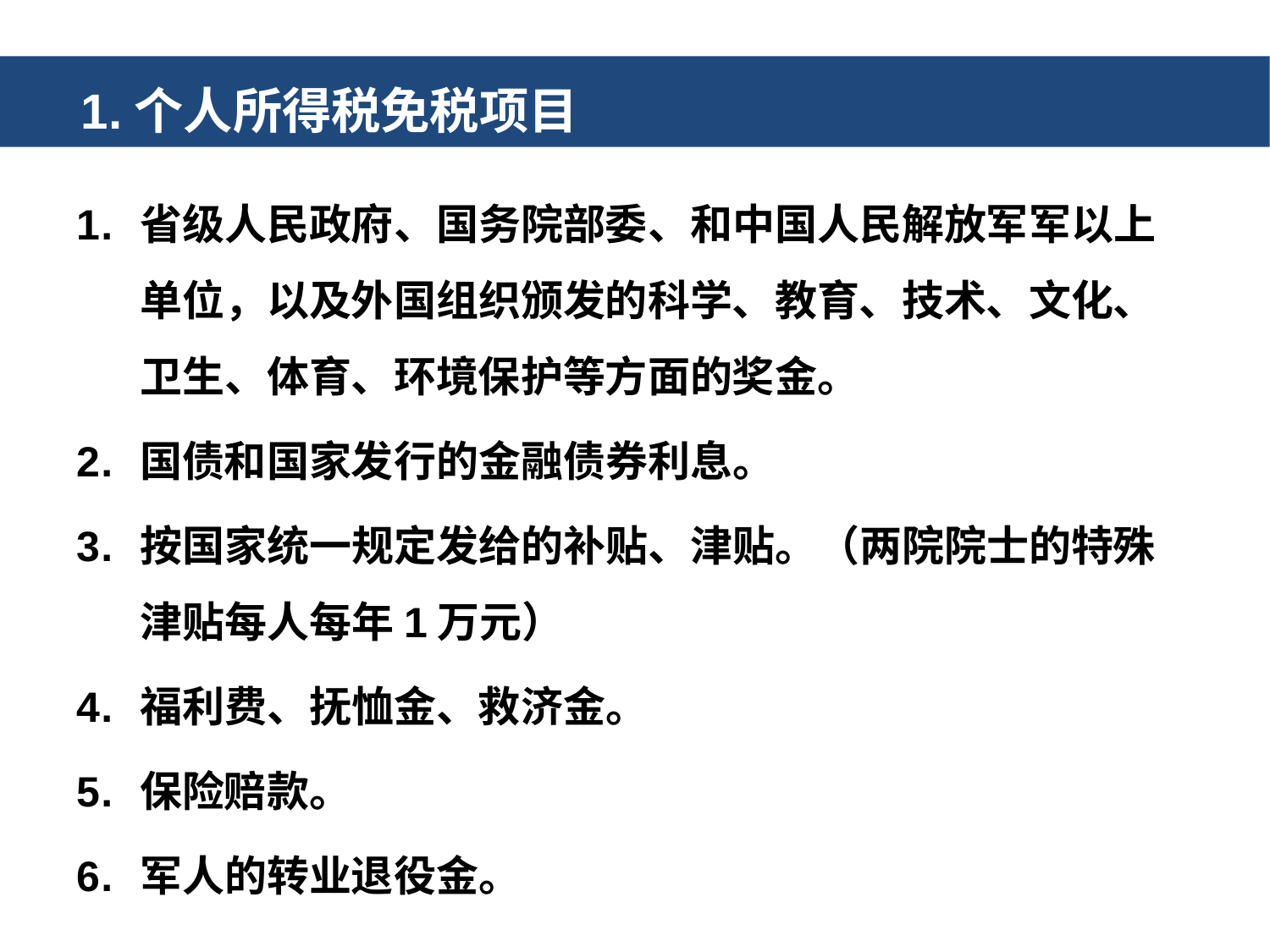

1.个人所得税免税项目
省级人民政府、国务院部委、和中国人民解放军军以上单位，以及外国组织颁发的科学、教育、技术、文化、卫生、体育、环境保护等方面的奖金。
国债和国家发行的金融债券利息。
按国家统一规定发给的补贴、津贴。（两院院士的特殊津贴每人每年1万元）
福利费、抚恤金、救济金。
保险赔款。
军人的转业退役金。